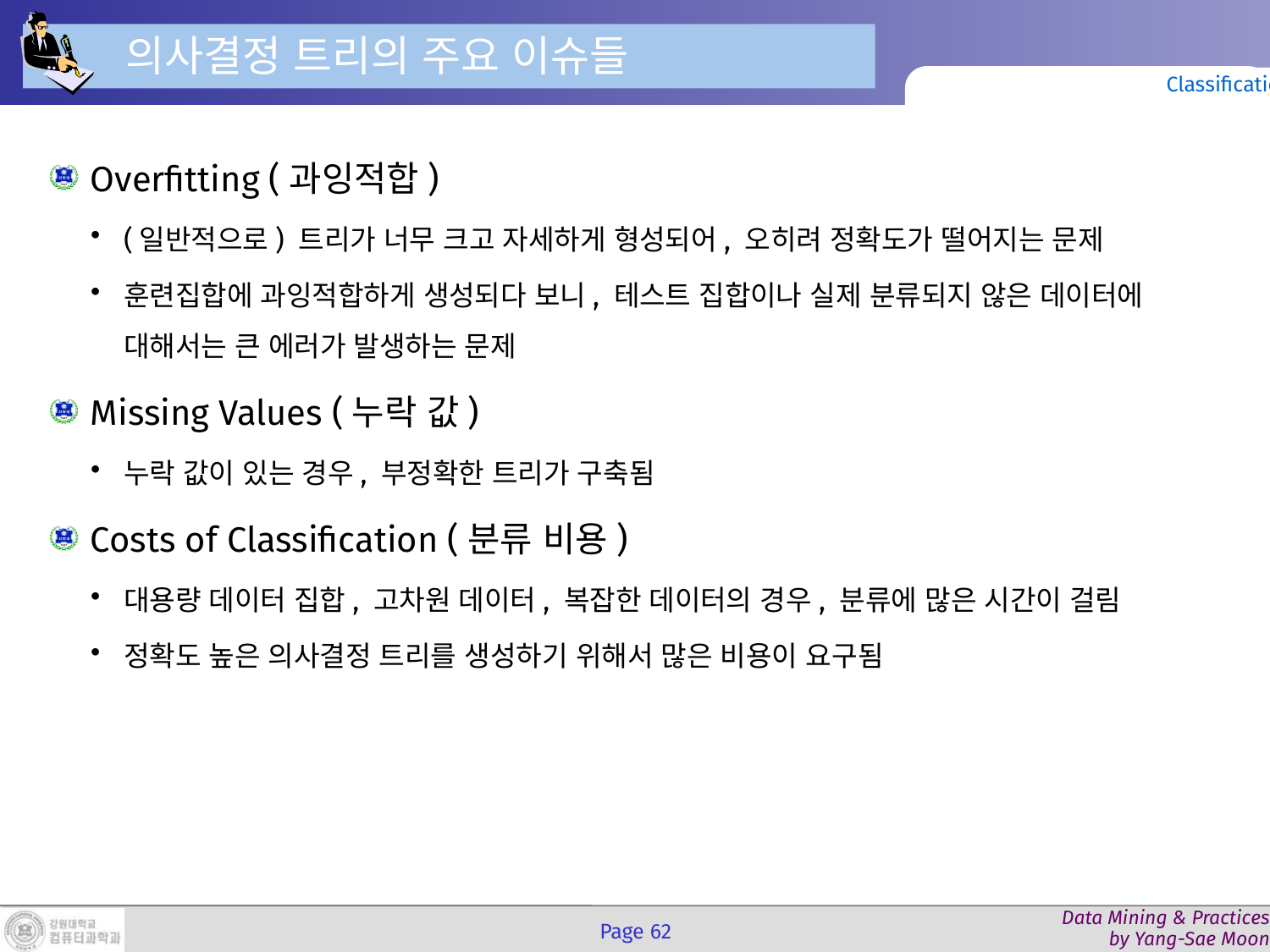

의사결정 트리의 주요 이슈들
Classification
Overfitting (과잉적합)
(일반적으로) 트리가 너무 크고 자세하게 형성되어, 오히려 정확도가 떨어지는 문제
훈련집합에 과잉적합하게 생성되다 보니, 테스트 집합이나 실제 분류되지 않은 데이터에 대해서는 큰 에러가 발생하는 문제
Missing Values (누락 값)
누락 값이 있는 경우, 부정확한 트리가 구축됨
Costs of Classification (분류 비용)
대용량 데이터 집합, 고차원 데이터, 복잡한 데이터의 경우, 분류에 많은 시간이 걸림
정확도 높은 의사결정 트리를 생성하기 위해서 많은 비용이 요구됨
Page 62